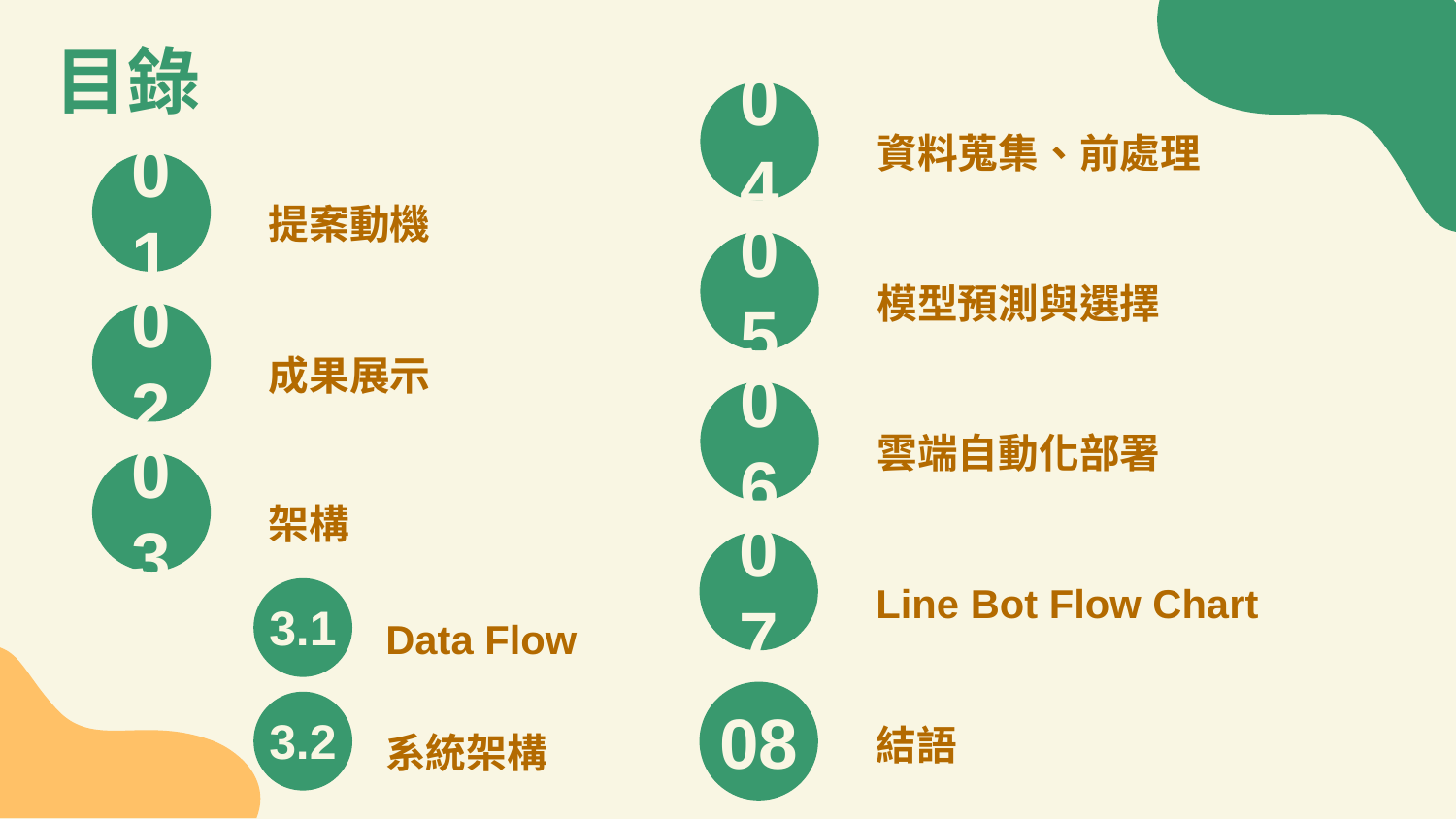

目錄
04

資料蒐集、前處理
01

提案動機

05
模型預測與選擇

02
成果展示
06

雲端自動化部署
03

架構

07
Line Bot Flow Chart

3.1
Data Flow

08

3.2
結語
系統架構